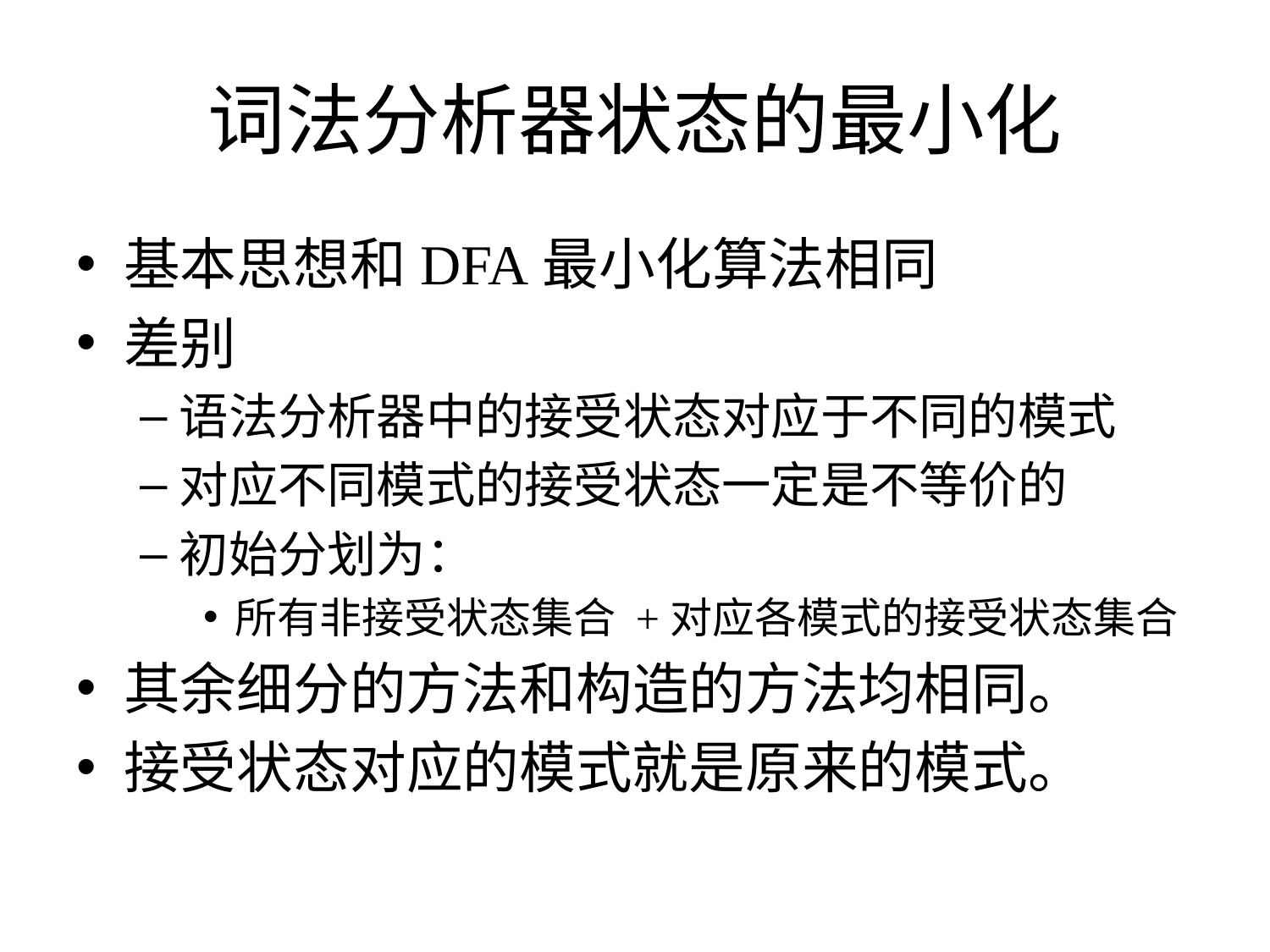

# 词法分析器状态的最小化
基本思想和DFA最小化算法相同
差别
语法分析器中的接受状态对应于不同的模式
对应不同模式的接受状态一定是不等价的
初始分划为：
所有非接受状态集合 +对应各模式的接受状态集合
其余细分的方法和构造的方法均相同。
接受状态对应的模式就是原来的模式。